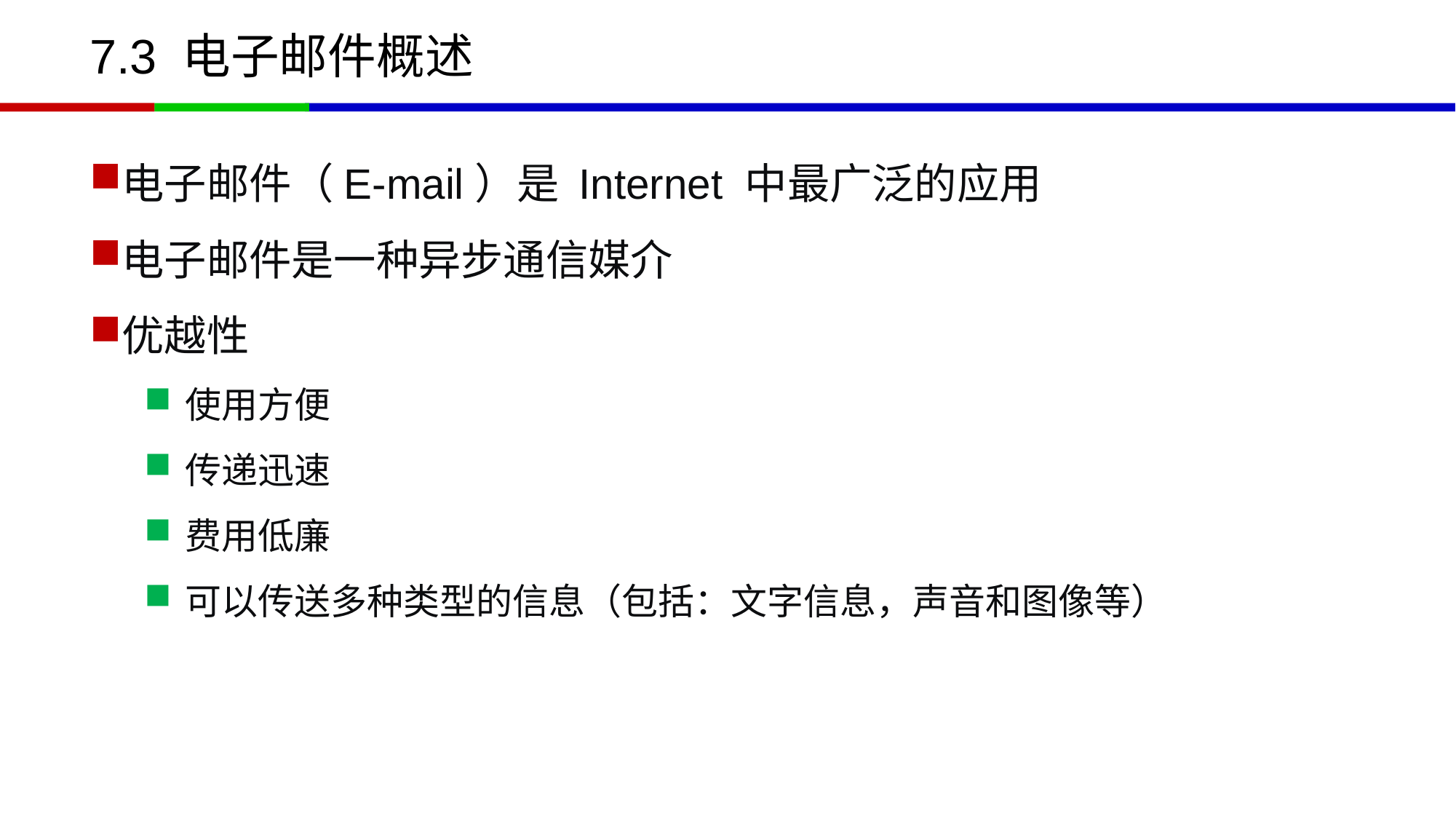

# 7.3 电子邮件概述
电子邮件（E-mail）是 Internet 中最广泛的应用
电子邮件是一种异步通信媒介
优越性
使用方便
传递迅速
费用低廉
可以传送多种类型的信息（包括：文字信息，声音和图像等）
57